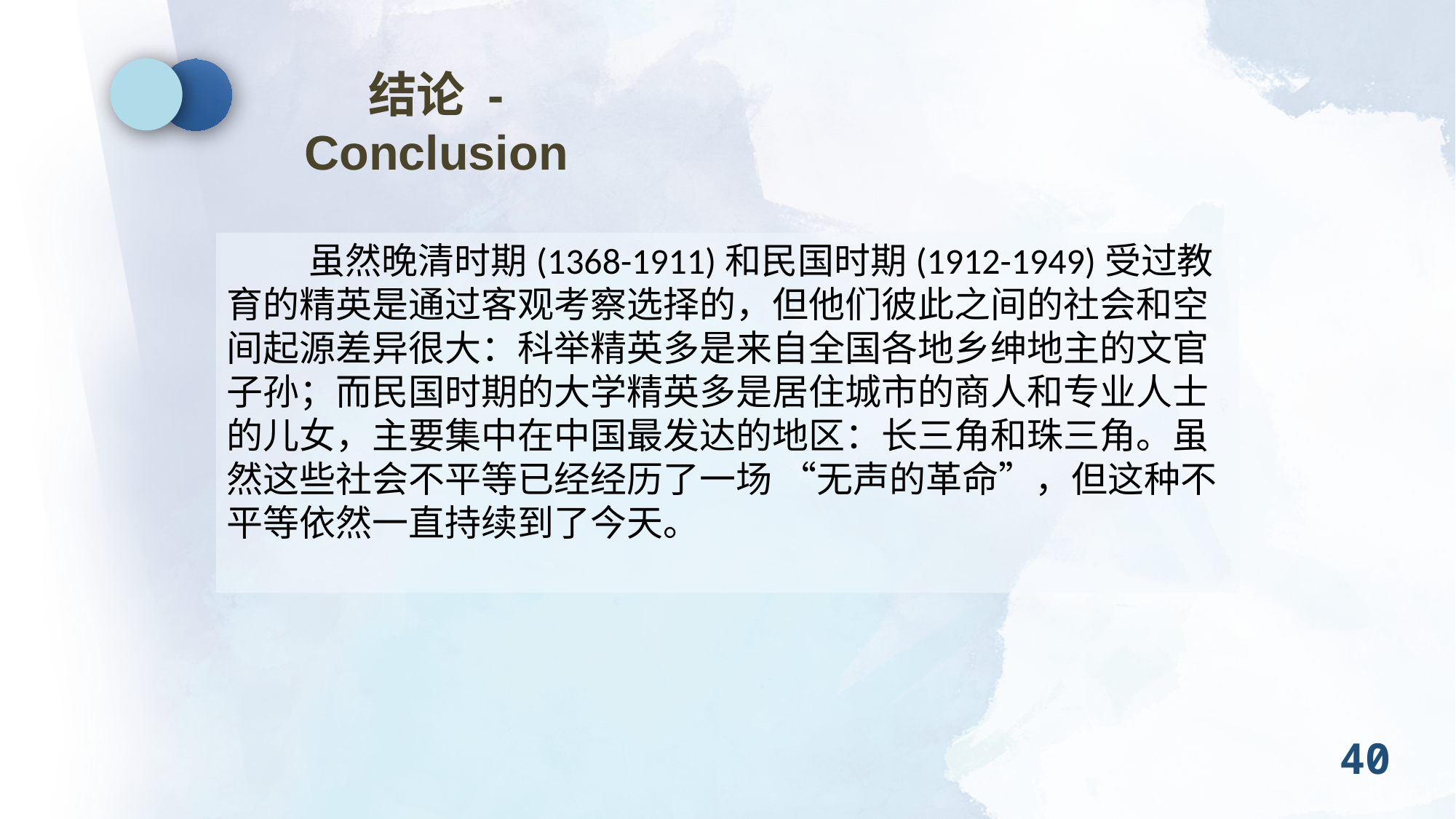

结论 - Conclusion
         虽然晚清时期(1368-1911)和民国时期(1912-1949)受过教育的精英是通过客观考察选择的，但他们彼此之间的社会和空间起源差异很大：科举精英多是来自全国各地乡绅地主的文官子孙；而民国时期的大学精英多是居住城市的商人和专业人士的儿女，主要集中在中国最发达的地区：长三角和珠三角。虽然这些社会不平等已经经历了一场 “无声的革命”，但这种不平等依然一直持续到了今天。

40